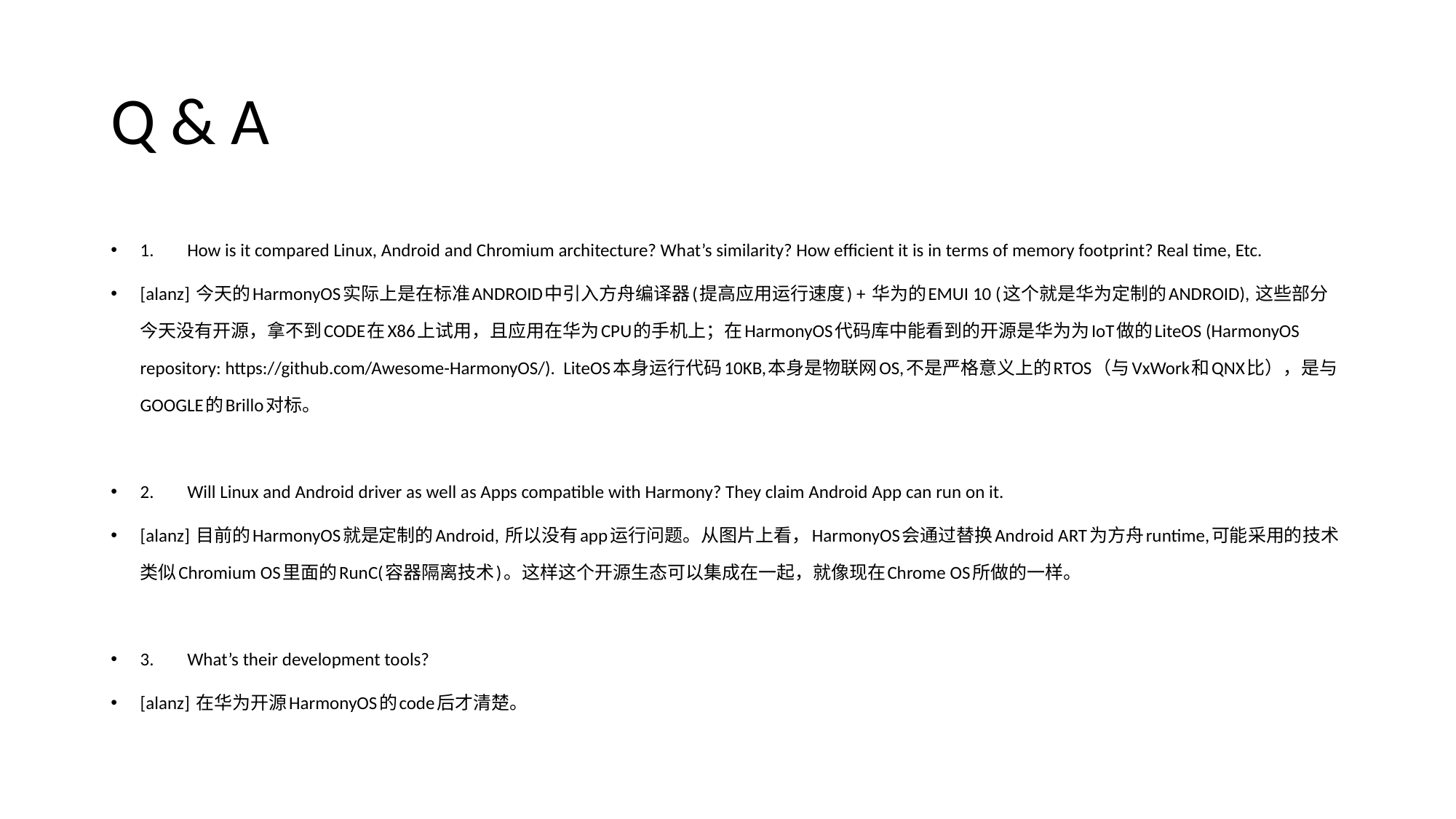

# Q & A
1.	How is it compared Linux, Android and Chromium architecture? What’s similarity? How efficient it is in terms of memory footprint? Real time, Etc.
[alanz] 今天的HarmonyOS实际上是在标准ANDROID中引入方舟编译器(提高应用运行速度) + 华为的EMUI 10 (这个就是华为定制的ANDROID), 这些部分今天没有开源，拿不到CODE在X86上试用，且应用在华为CPU的手机上；在HarmonyOS代码库中能看到的开源是华为为IoT做的LiteOS (HarmonyOS repository: https://github.com/Awesome-HarmonyOS/).  LiteOS本身运行代码10KB,本身是物联网OS,不是严格意义上的RTOS（与VxWork和QNX比），是与GOOGLE的Brillo对标。

2.	Will Linux and Android driver as well as Apps compatible with Harmony? They claim Android App can run on it.
[alanz] 目前的HarmonyOS就是定制的Android, 所以没有app运行问题。从图片上看，HarmonyOS会通过替换Android ART为方舟runtime,可能采用的技术类似Chromium OS里面的RunC(容器隔离技术)。这样这个开源生态可以集成在一起，就像现在Chrome OS所做的一样。

3.	What’s their development tools?
[alanz] 在华为开源HarmonyOS的code后才清楚。